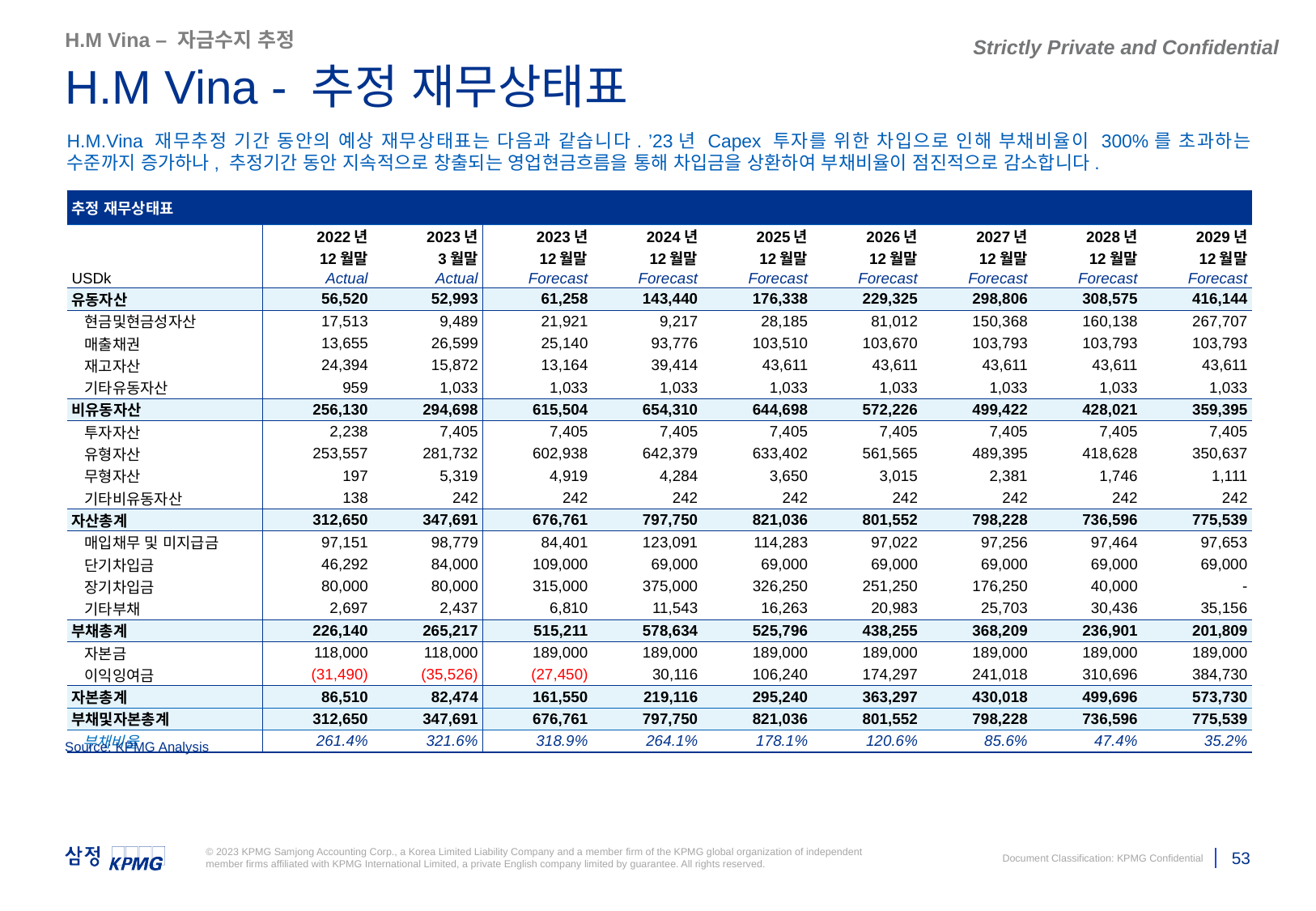

H.M Vina – 자금수지 추정
H.M Vina - 추정 재무상태표
H.M.Vina 재무추정 기간 동안의 예상 재무상태표는 다음과 같습니다. ’23년 Capex 투자를 위한 차입으로 인해 부채비율이 300%를 초과하는 수준까지 증가하나, 추정기간 동안 지속적으로 창출되는 영업현금흐름을 통해 차입금을 상환하여 부채비율이 점진적으로 감소합니다.
| 추정 재무상태표 |  |  |  |  |  |  |  |  |  |
| --- | --- | --- | --- | --- | --- | --- | --- | --- | --- |
|  | 2022년 | 2023년 | 2023년 | 2024년 | 2025년 | 2026년 | 2027년 | 2028년 | 2029년 |
|  | 12월말 | 3월말 | 12월말 | 12월말 | 12월말 | 12월말 | 12월말 | 12월말 | 12월말 |
| USDk | Actual | Actual | Forecast | Forecast | Forecast | Forecast | Forecast | Forecast | Forecast |
| 유동자산 | 56,520 | 52,993 | 61,258 | 143,440 | 176,338 | 229,325 | 298,806 | 308,575 | 416,144 |
| 현금및현금성자산 | 17,513 | 9,489 | 21,921 | 9,217 | 28,185 | 81,012 | 150,368 | 160,138 | 267,707 |
| 매출채권 | 13,655 | 26,599 | 25,140 | 93,776 | 103,510 | 103,670 | 103,793 | 103,793 | 103,793 |
| 재고자산 | 24,394 | 15,872 | 13,164 | 39,414 | 43,611 | 43,611 | 43,611 | 43,611 | 43,611 |
| 기타유동자산 | 959 | 1,033 | 1,033 | 1,033 | 1,033 | 1,033 | 1,033 | 1,033 | 1,033 |
| 비유동자산 | 256,130 | 294,698 | 615,504 | 654,310 | 644,698 | 572,226 | 499,422 | 428,021 | 359,395 |
| 투자자산 | 2,238 | 7,405 | 7,405 | 7,405 | 7,405 | 7,405 | 7,405 | 7,405 | 7,405 |
| 유형자산 | 253,557 | 281,732 | 602,938 | 642,379 | 633,402 | 561,565 | 489,395 | 418,628 | 350,637 |
| 무형자산 | 197 | 5,319 | 4,919 | 4,284 | 3,650 | 3,015 | 2,381 | 1,746 | 1,111 |
| 기타비유동자산 | 138 | 242 | 242 | 242 | 242 | 242 | 242 | 242 | 242 |
| 자산총계 | 312,650 | 347,691 | 676,761 | 797,750 | 821,036 | 801,552 | 798,228 | 736,596 | 775,539 |
| 매입채무 및 미지급금 | 97,151 | 98,779 | 84,401 | 123,091 | 114,283 | 97,022 | 97,256 | 97,464 | 97,653 |
| 단기차입금 | 46,292 | 84,000 | 109,000 | 69,000 | 69,000 | 69,000 | 69,000 | 69,000 | 69,000 |
| 장기차입금 | 80,000 | 80,000 | 315,000 | 375,000 | 326,250 | 251,250 | 176,250 | 40,000 | - |
| 기타부채 | 2,697 | 2,437 | 6,810 | 11,543 | 16,263 | 20,983 | 25,703 | 30,436 | 35,156 |
| 부채총계 | 226,140 | 265,217 | 515,211 | 578,634 | 525,796 | 438,255 | 368,209 | 236,901 | 201,809 |
| 자본금 | 118,000 | 118,000 | 189,000 | 189,000 | 189,000 | 189,000 | 189,000 | 189,000 | 189,000 |
| 이익잉여금 | (31,490) | (35,526) | (27,450) | 30,116 | 106,240 | 174,297 | 241,018 | 310,696 | 384,730 |
| 자본총계 | 86,510 | 82,474 | 161,550 | 219,116 | 295,240 | 363,297 | 430,018 | 499,696 | 573,730 |
| 부채및자본총계 | 312,650 | 347,691 | 676,761 | 797,750 | 821,036 | 801,552 | 798,228 | 736,596 | 775,539 |
| 부채비율 | 261.4% | 321.6% | 318.9% | 264.1% | 178.1% | 120.6% | 85.6% | 47.4% | 35.2% |
Source: KPMG Analysis